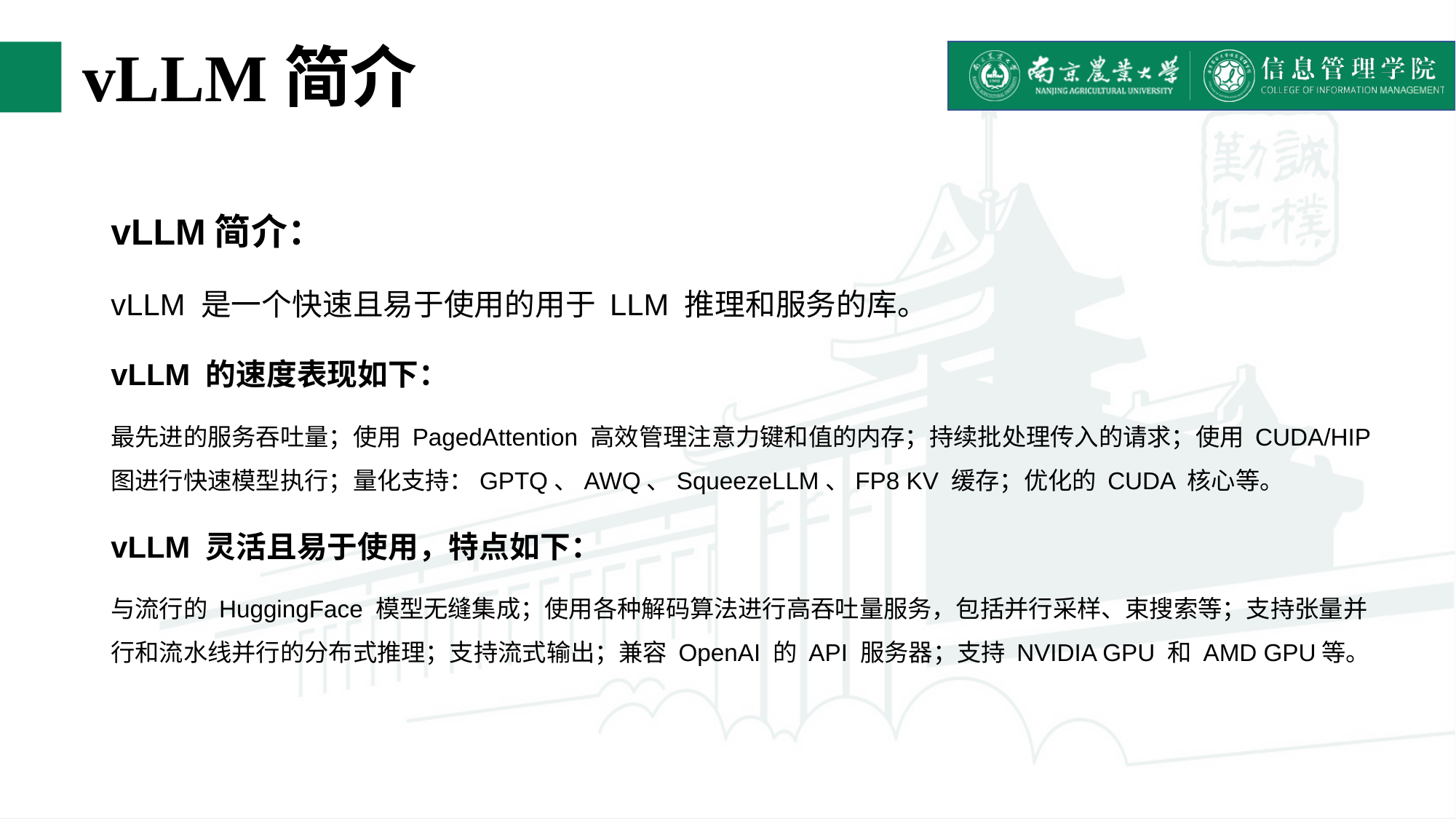

# vLLM简介
vLLM简介：
vLLM 是一个快速且易于使用的用于 LLM 推理和服务的库。
vLLM 的速度表现如下：
最先进的服务吞吐量；使用 PagedAttention 高效管理注意力键和值的内存；持续批处理传入的请求；使用 CUDA/HIP 图进行快速模型执行；量化支持：GPTQ、AWQ、SqueezeLLM、FP8 KV 缓存；优化的 CUDA 核心等。
vLLM 灵活且易于使用，特点如下：
与流行的 HuggingFace 模型无缝集成；使用各种解码算法进行高吞吐量服务，包括并行采样、束搜索等；支持张量并行和流水线并行的分布式推理；支持流式输出；兼容 OpenAI 的 API 服务器；支持 NVIDIA GPU 和 AMD GPU等。